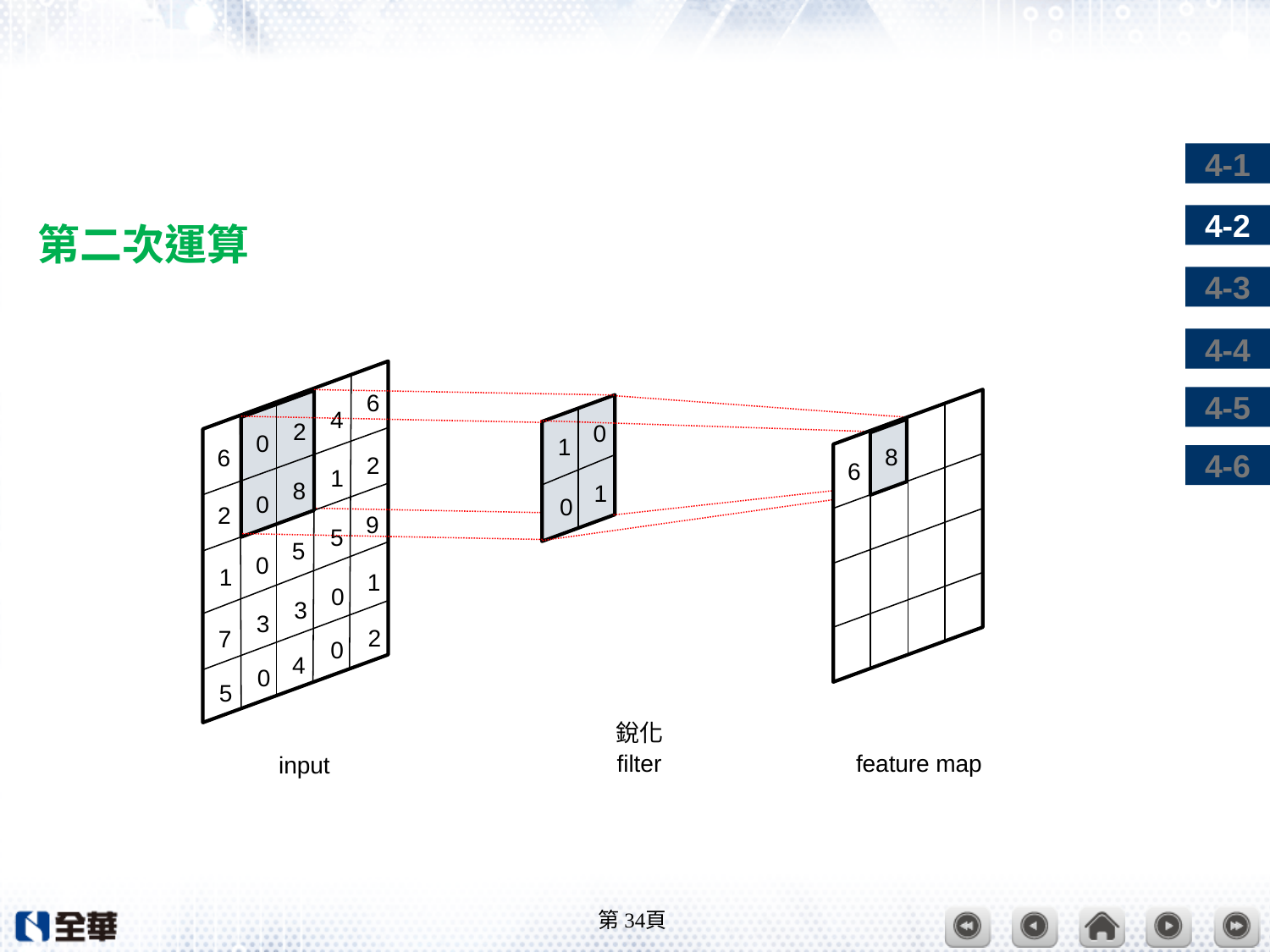

#
第二次運算
6
4
2
0
0
1

8
6

2

6
1

8
1
0
0
2
9
5
5
0
1
1
0
3
3
2
7
0
4
0
5
銳化
feature map
filter
input